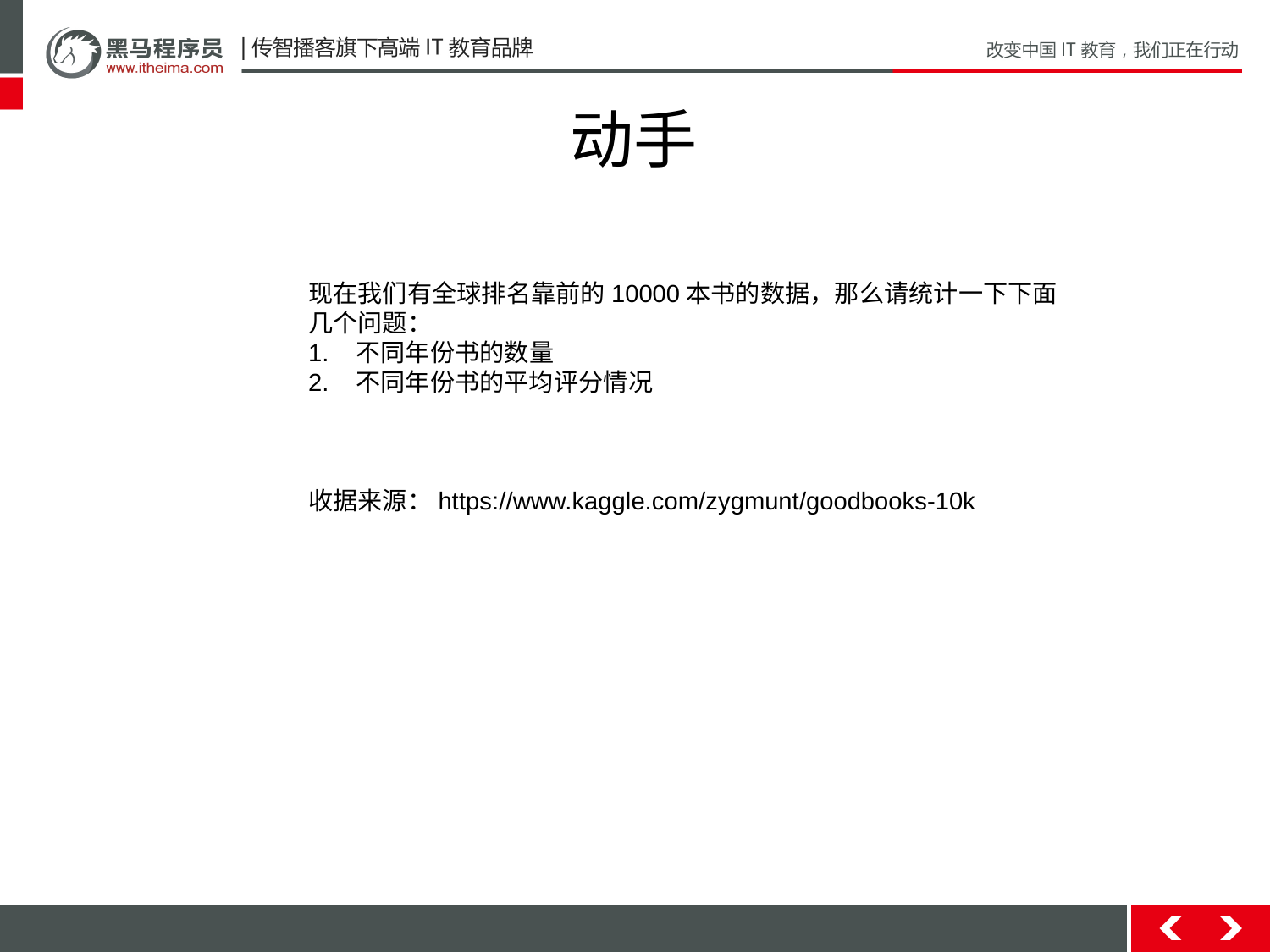

# 动手
现在我们有全球排名靠前的10000本书的数据，那么请统计一下下面几个问题：
不同年份书的数量
不同年份书的平均评分情况

收据来源：https://www.kaggle.com/zygmunt/goodbooks-10k